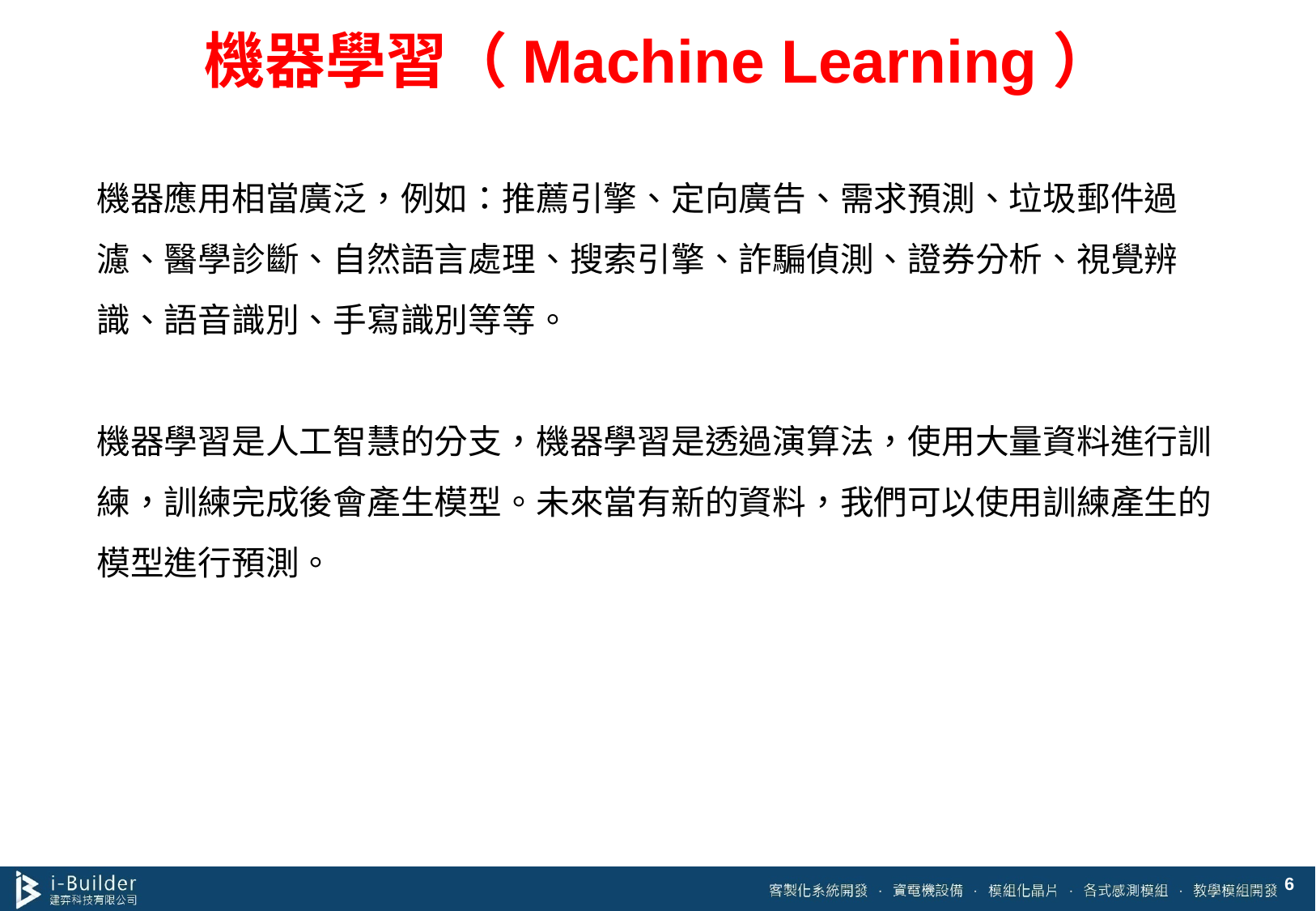

6
# 機器學習（Machine Learning）
機器應用相當廣泛，例如：推薦引擎、定向廣告、需求預測、垃圾郵件過濾、醫學診斷、自然語言處理、搜索引擎、詐騙偵測、證券分析、視覺辨識、語音識別、手寫識別等等。
機器學習是人工智慧的分支，機器學習是透過演算法，使用大量資料進行訓練，訓練完成後會產生模型。未來當有新的資料，我們可以使用訓練產生的模型進行預測。